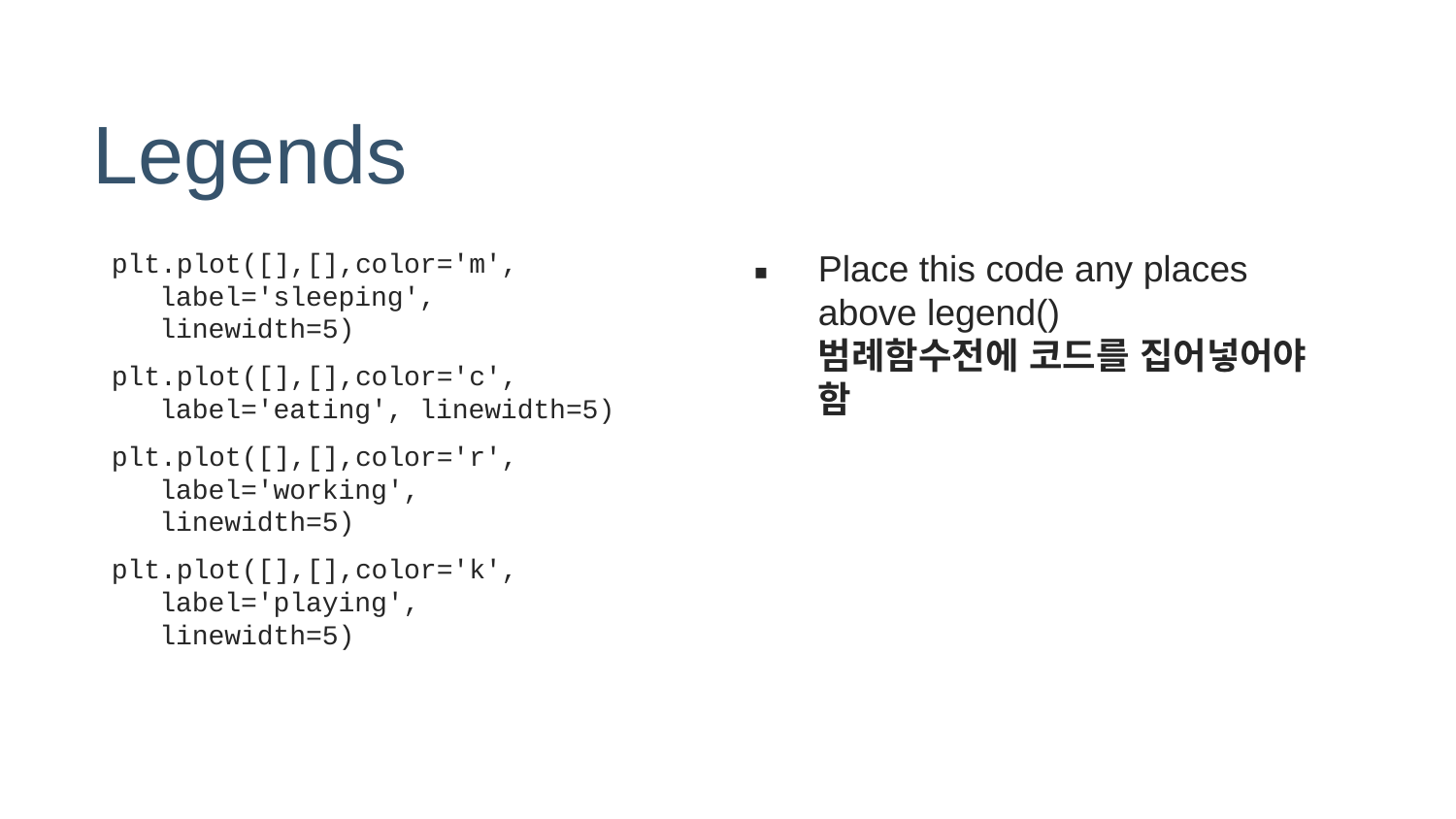

# Legends
plt.plot([],[],color='m', label='sleeping', linewidth=5)
plt.plot([],[],color='c', label='eating', linewidth=5)
plt.plot([],[],color='r', label='working', linewidth=5)
plt.plot([],[],color='k', label='playing', linewidth=5)

Place this code any places above legend()
범례함수전에 코드를 집어넣어야 함